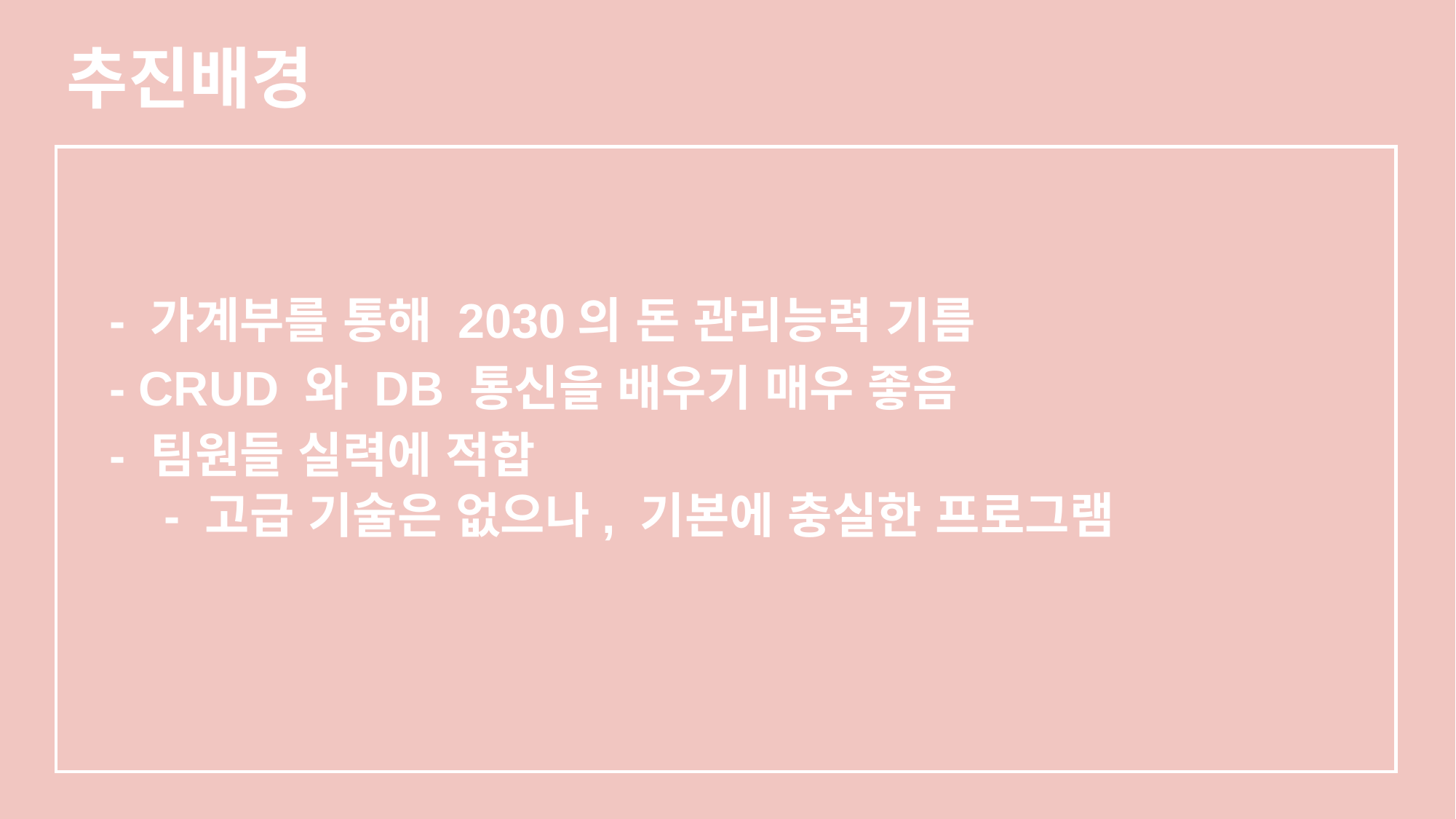

추진배경

- 가계부를 통해 2030의 돈 관리능력 기름
- CRUD 와 DB 통신을 배우기 매우 좋음
- 팀원들 실력에 적합
- 고급 기술은 없으나, 기본에 충실한 프로그램